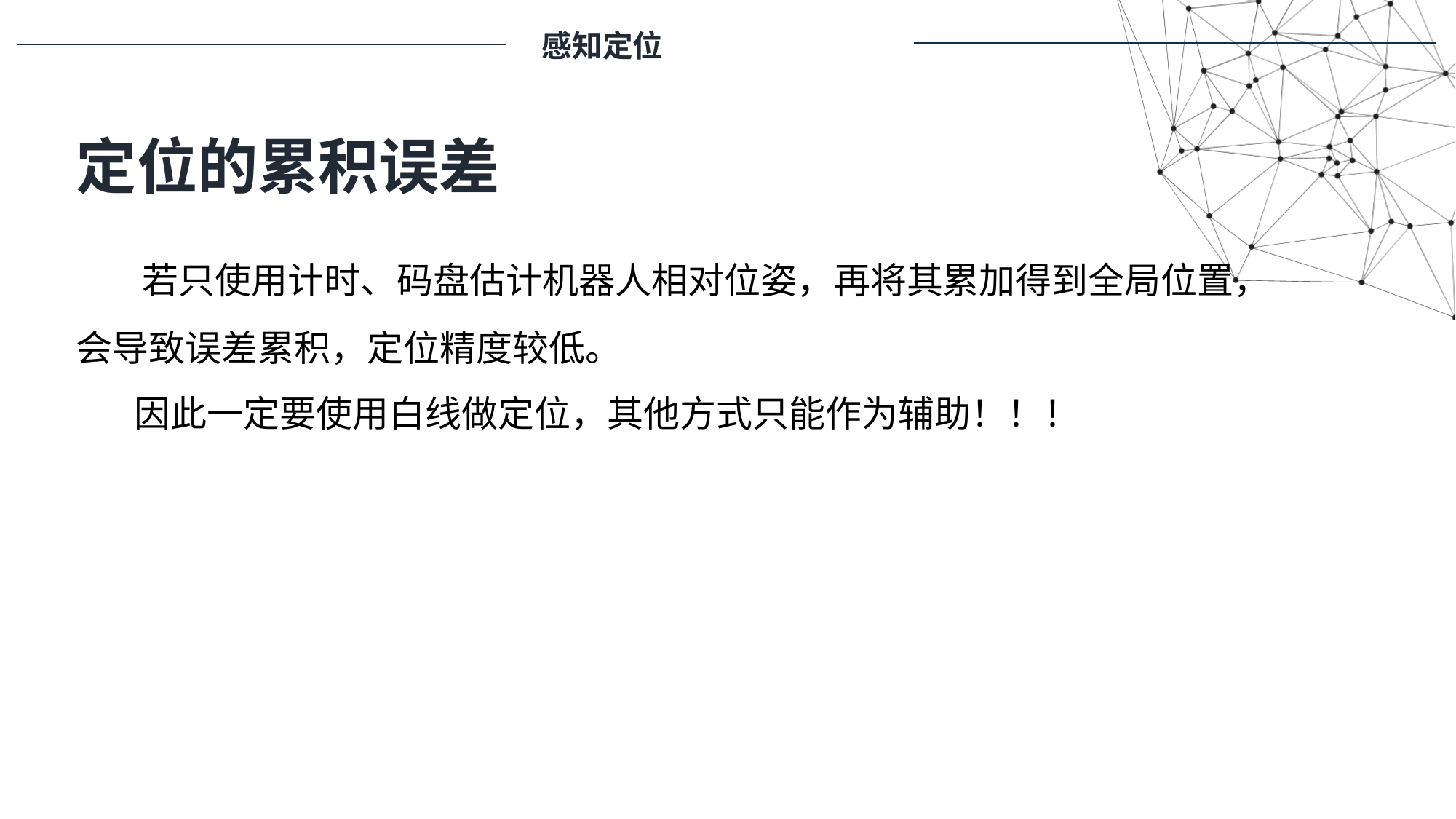

感知定位
定位的累积误差
     若只使用计时、码盘估计机器人相对位姿，再将其累加得到全局位置，会导致误差累积，定位精度较低。
      因此一定要使用白线做定位，其他方式只能作为辅助！！！